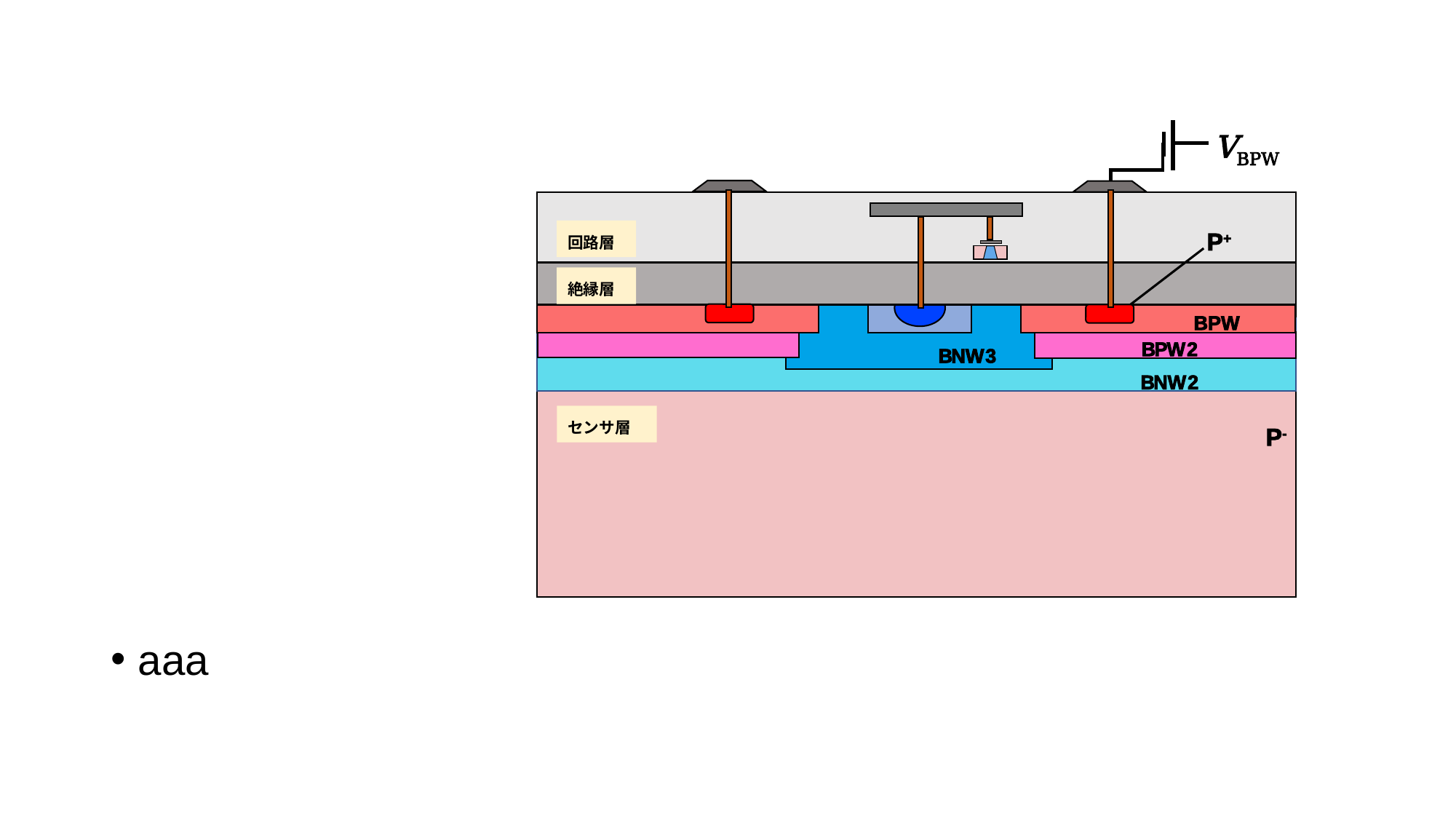

VBPW

回路層
P+

絶縁層

BPW

BPW2
BNW3
BNW2
センサ層
P-
aaa